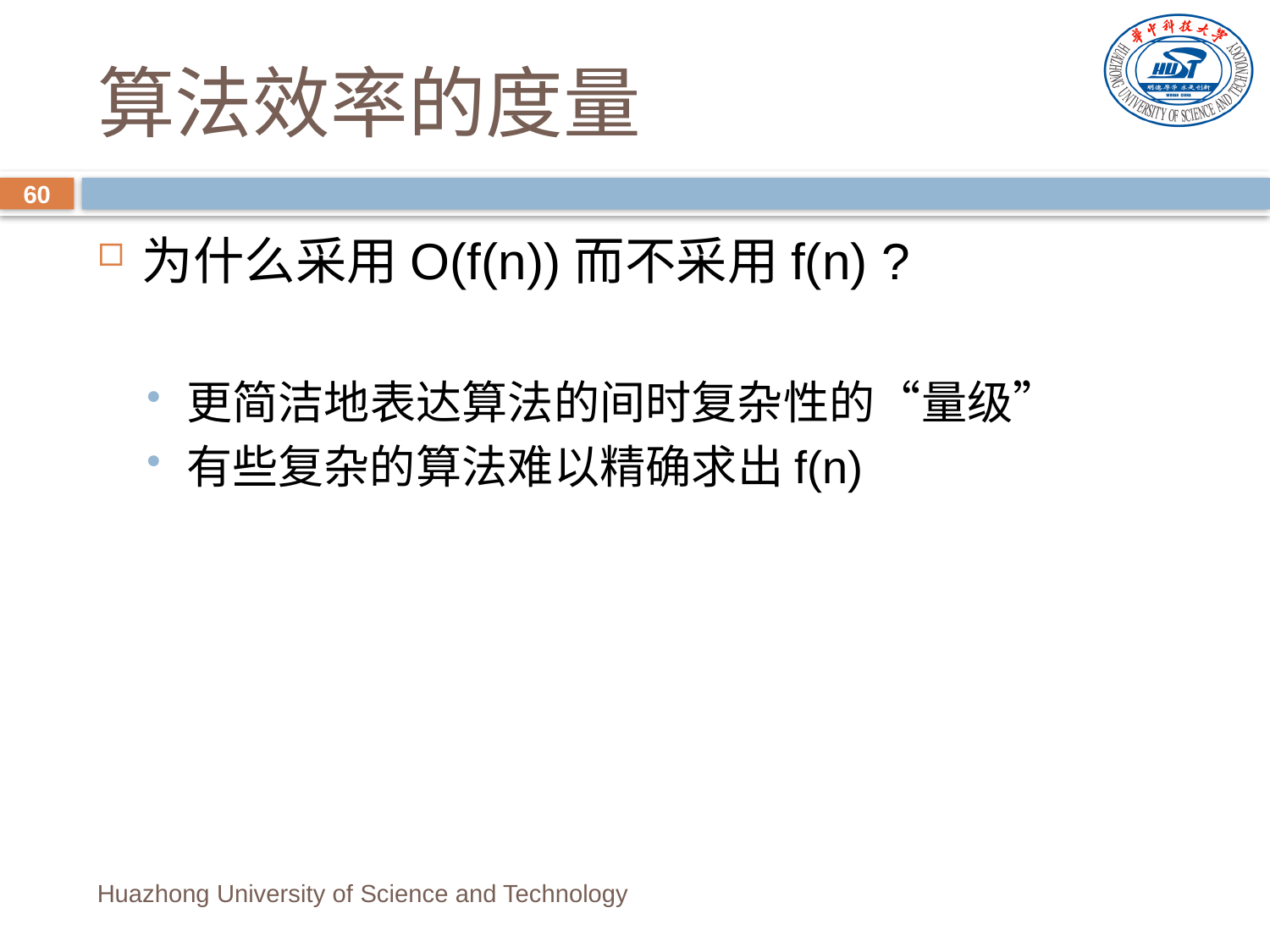

# 算法效率的度量
60
为什么采用O(f(n))而不采用f(n) ?

更简洁地表达算法的间时复杂性的“量级”
有些复杂的算法难以精确求出f(n)

Huazhong University of Science and Technology